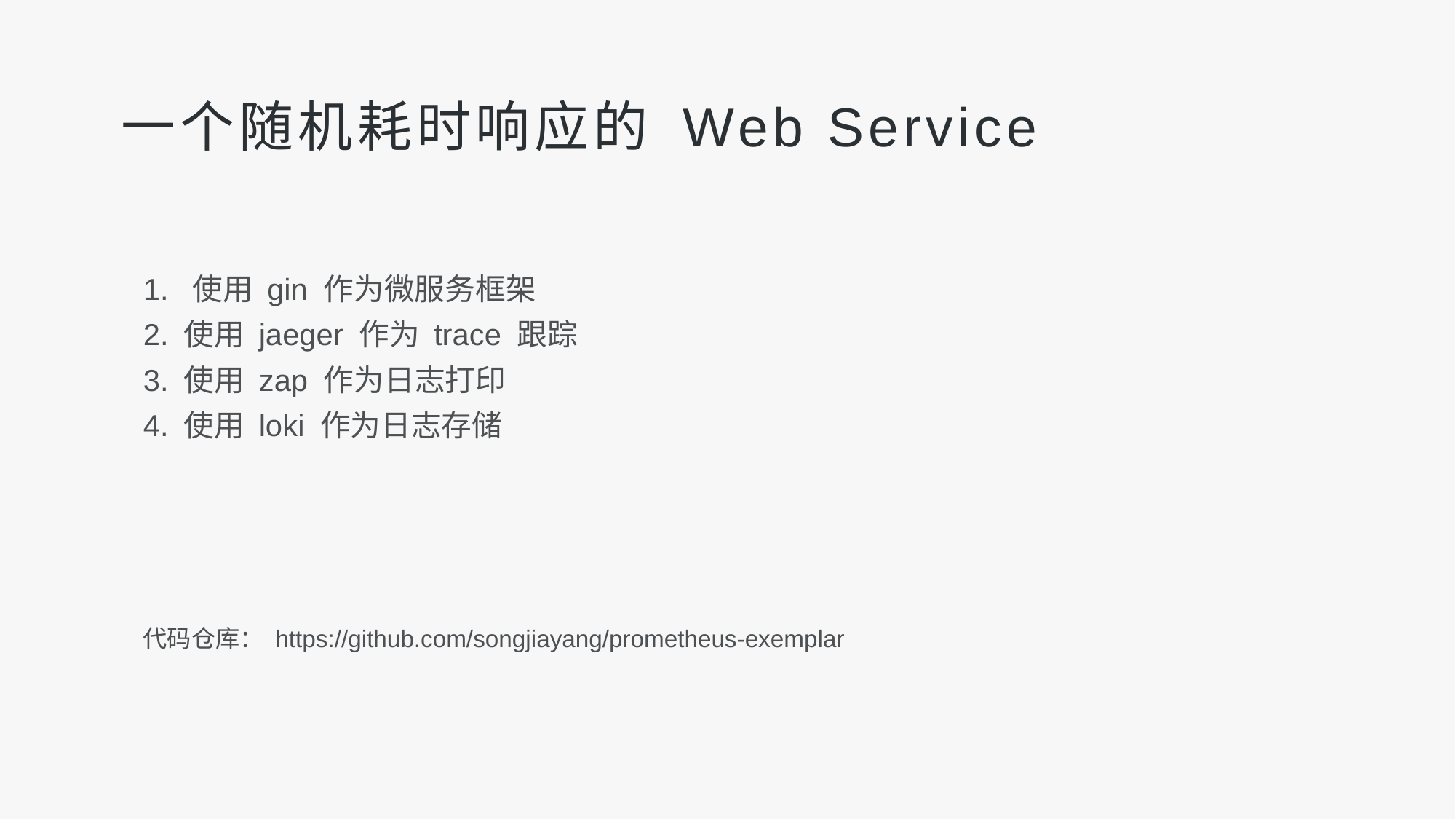

# 一个随机耗时响应的 Web Service
1.  使用 gin 作为微服务框架
2. 使用 jaeger 作为 trace 跟踪
3. 使用 zap 作为日志打印
4. 使用 loki 作为日志存储
代码仓库： https://github.com/songjiayang/prometheus-exemplar